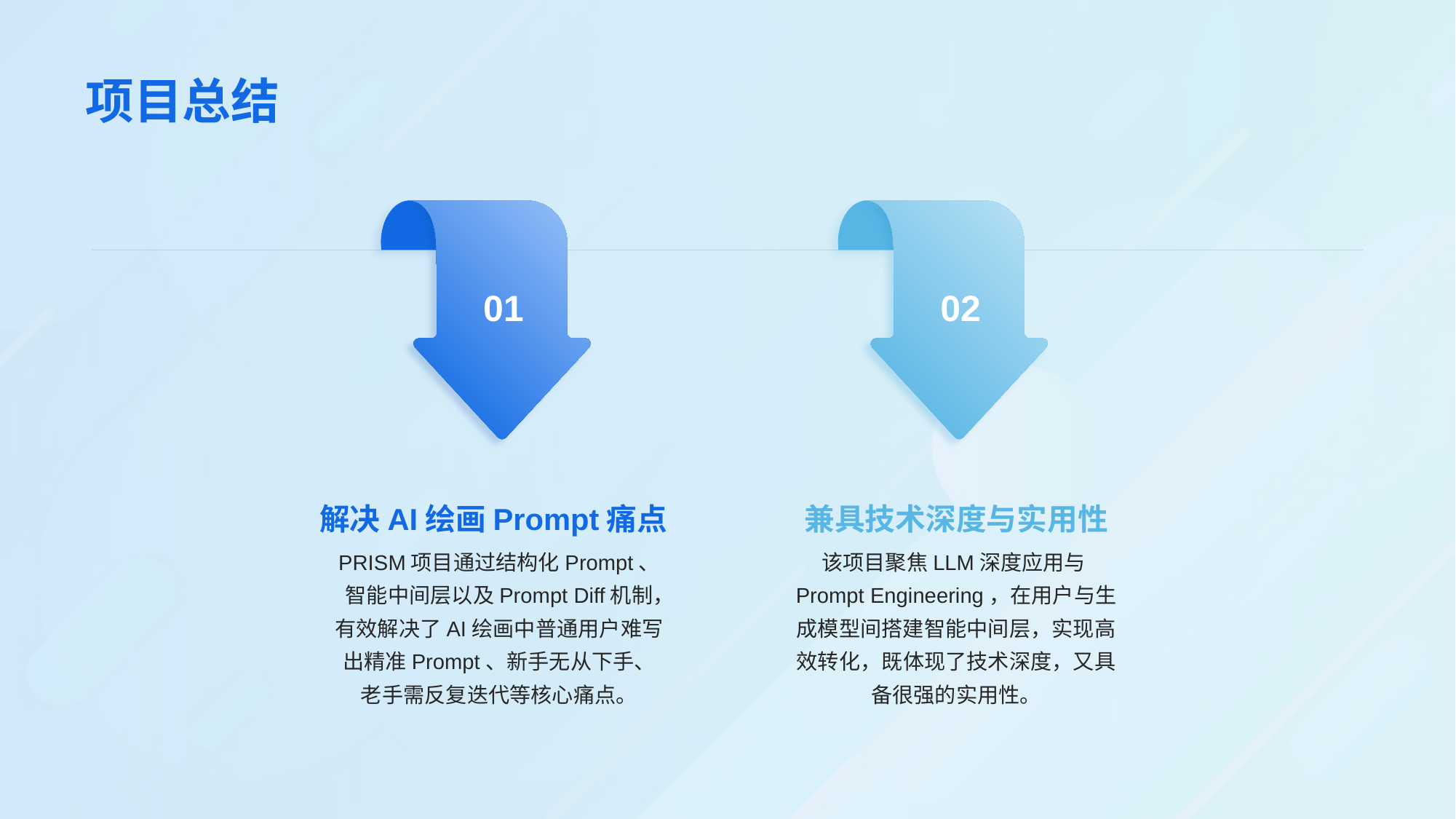

# 项目总结
01
02

解决AI绘画Prompt痛点
兼具技术深度与实用性
PRISM项目通过结构化Prompt、智能中间层以及Prompt Diff机制，有效解决了AI绘画中普通用户难写出精准Prompt、新手无从下手、老手需反复迭代等核心痛点。
该项目聚焦LLM深度应用与Prompt Engineering，在用户与生成模型间搭建智能中间层，实现高效转化，既体现了技术深度，又具备很强的实用性。